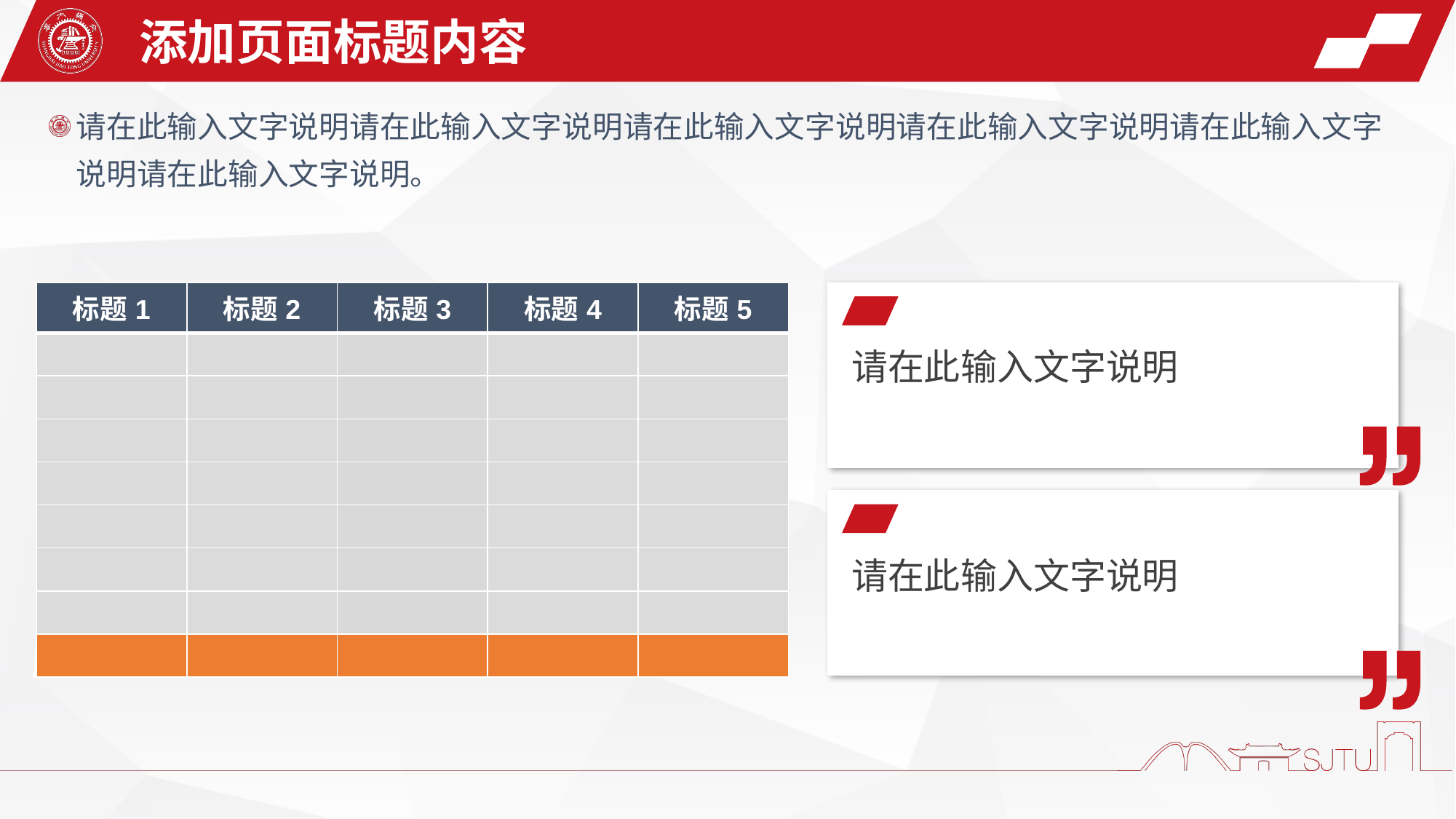

添加页面标题内容
请在此输入文字说明请在此输入文字说明请在此输入文字说明请在此输入文字说明请在此输入文字说明请在此输入文字说明。
| 标题1 | 标题2 | 标题3 | 标题4 | 标题5 |
| --- | --- | --- | --- | --- |
|  |  |  |  |  |
|  |  |  |  |  |
|  |  |  |  |  |
|  |  |  |  |  |
|  |  |  |  |  |
|  |  |  |  |  |
|  |  |  |  |  |
|  |  |  |  |  |

请在此输入文字说明

请在此输入文字说明